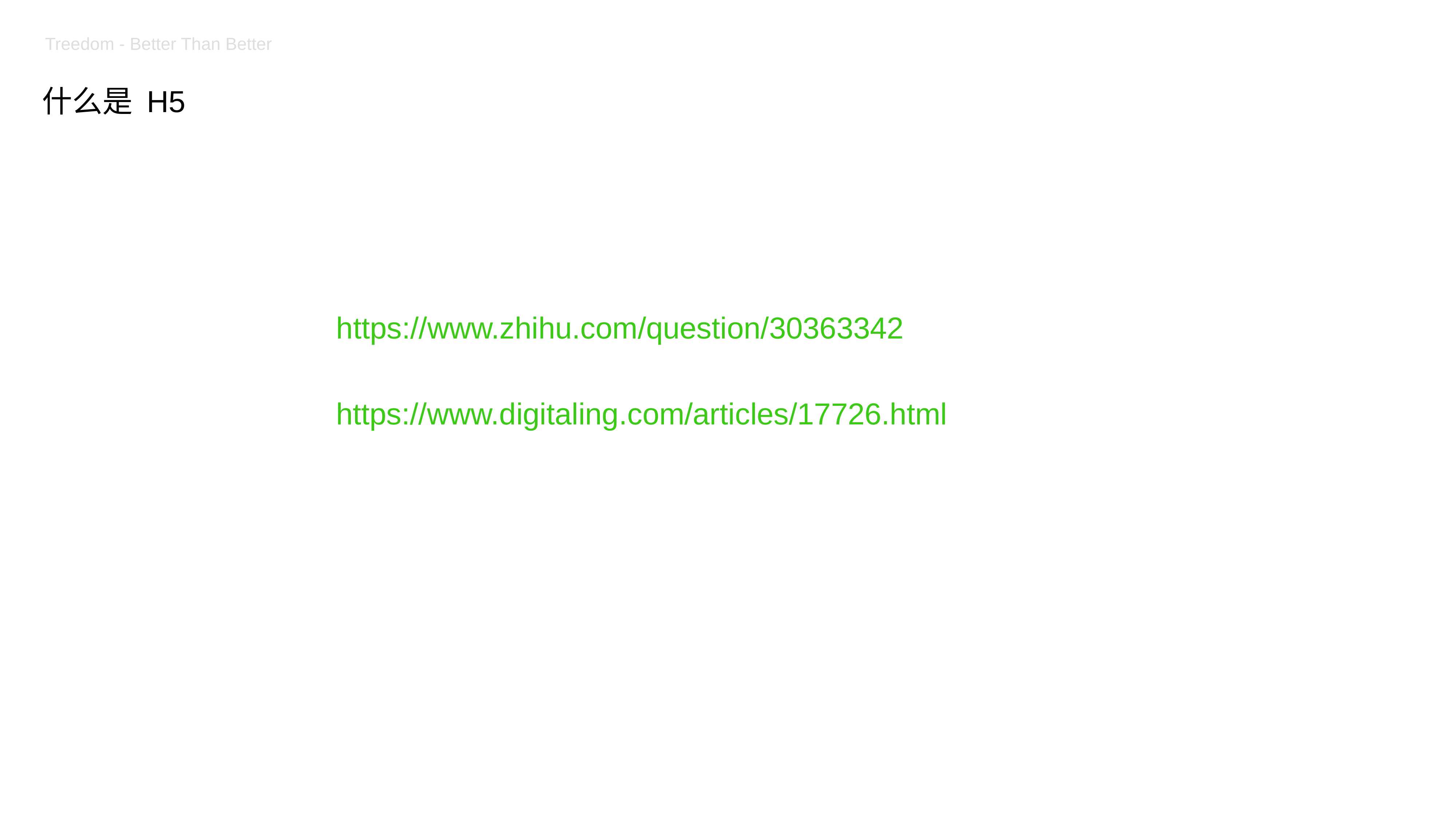

Treedom - Better Than Better
什么是 H5
https://www.zhihu.com/question/30363342
https://www.digitaling.com/articles/17726.html